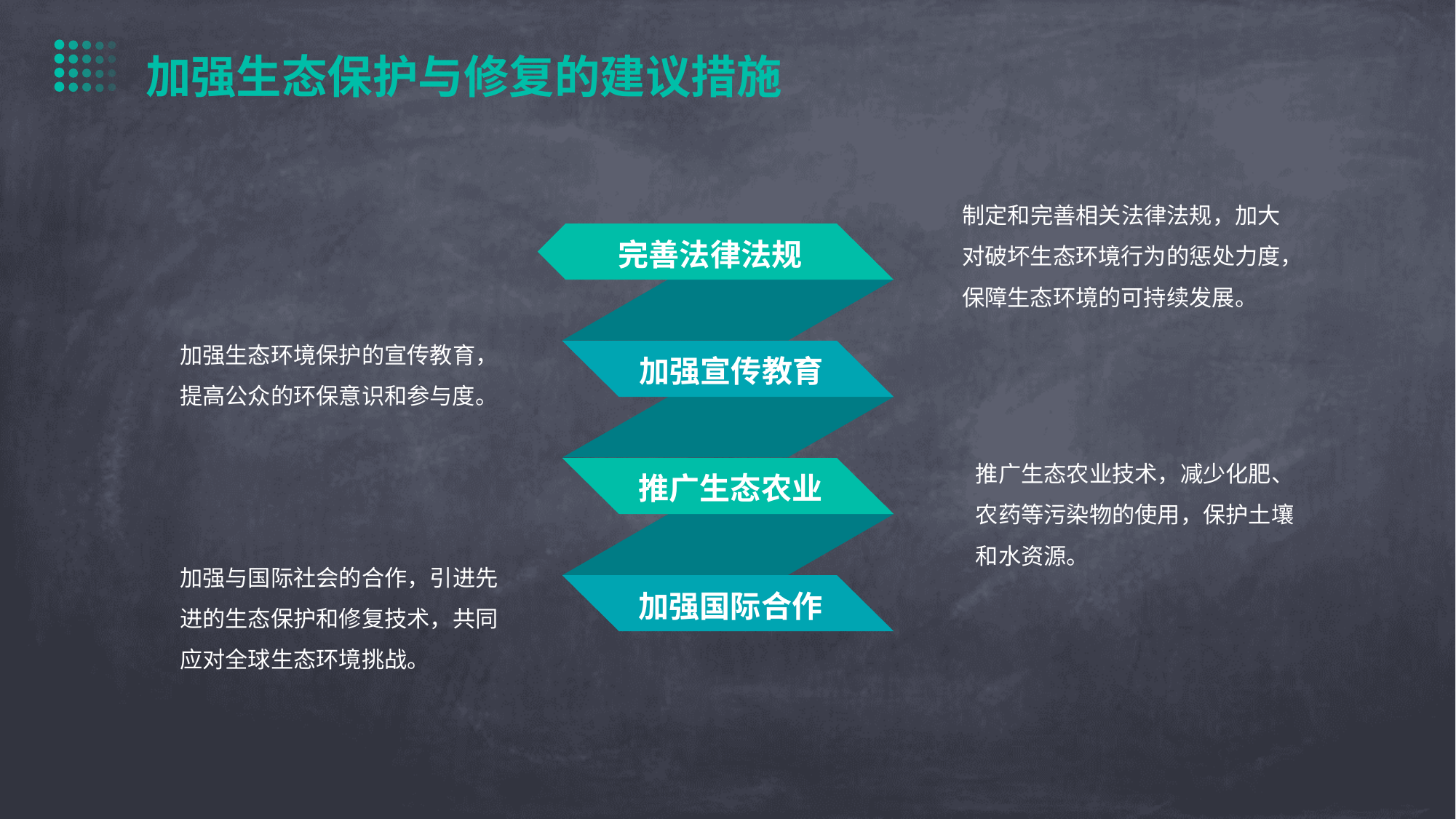

加强生态保护与修复的建议措施

制定和完善相关法律法规，加大对破坏生态环境行为的惩处力度，保障生态环境的可持续发展。

完善法律法规

加强生态环境保护的宣传教育，提高公众的环保意识和参与度。
加强宣传教育

推广生态农业技术，减少化肥、农药等污染物的使用，保护土壤和水资源。
推广生态农业

加强与国际社会的合作，引进先进的生态保护和修复技术，共同应对全球生态环境挑战。

加强国际合作